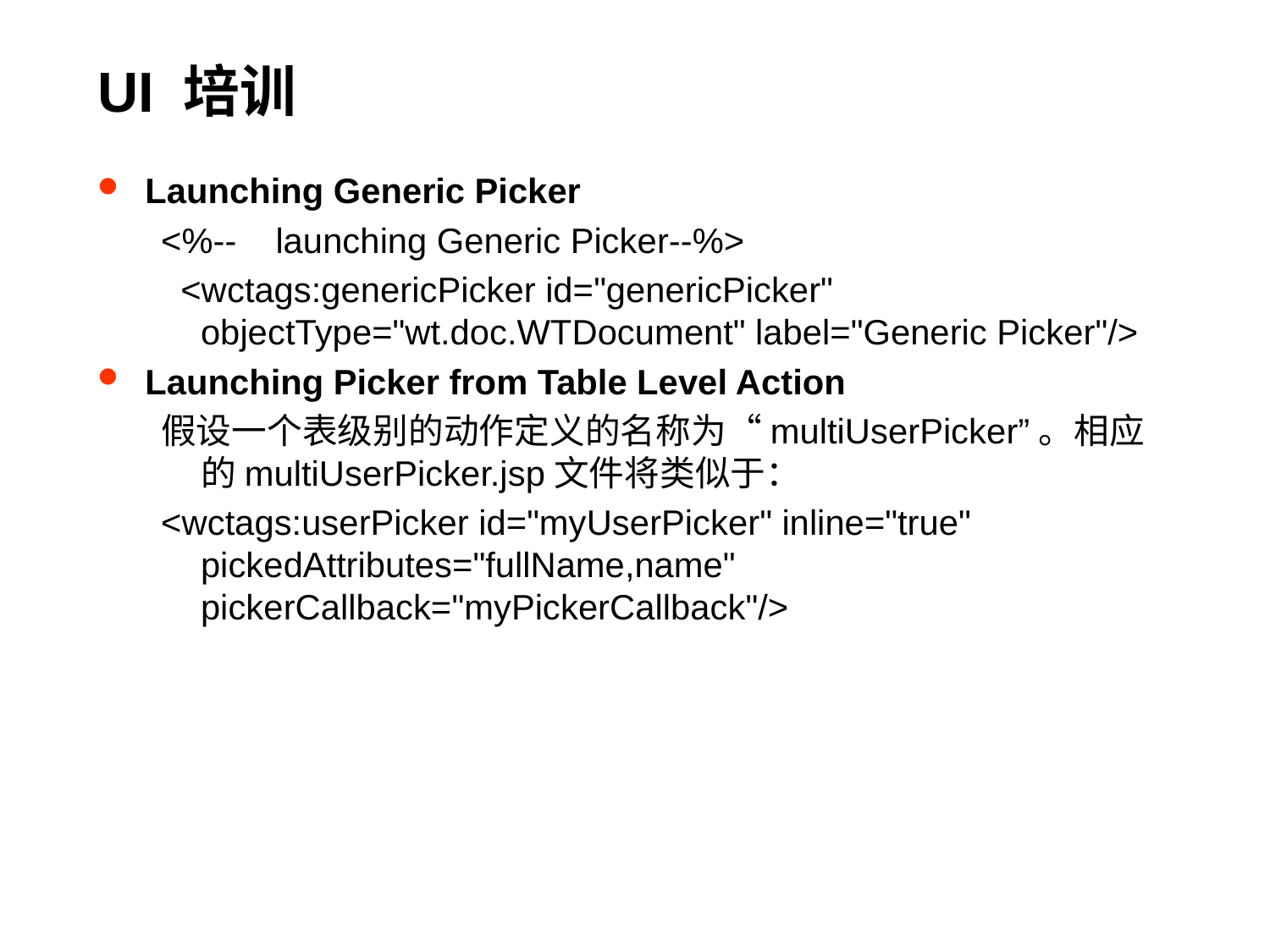

# UI 培训

Launching Generic Picker
<%--    launching Generic Picker--%>
  <wctags:genericPicker id="genericPicker" objectType="wt.doc.WTDocument" label="Generic Picker"/>
Launching Picker from Table Level Action
假设一个表级别的动作定义的名称为“multiUserPicker”。相应的multiUserPicker.jsp文件将类似于：
<wctags:userPicker id="myUserPicker" inline="true" pickedAttributes="fullName,name" pickerCallback="myPickerCallback"/>